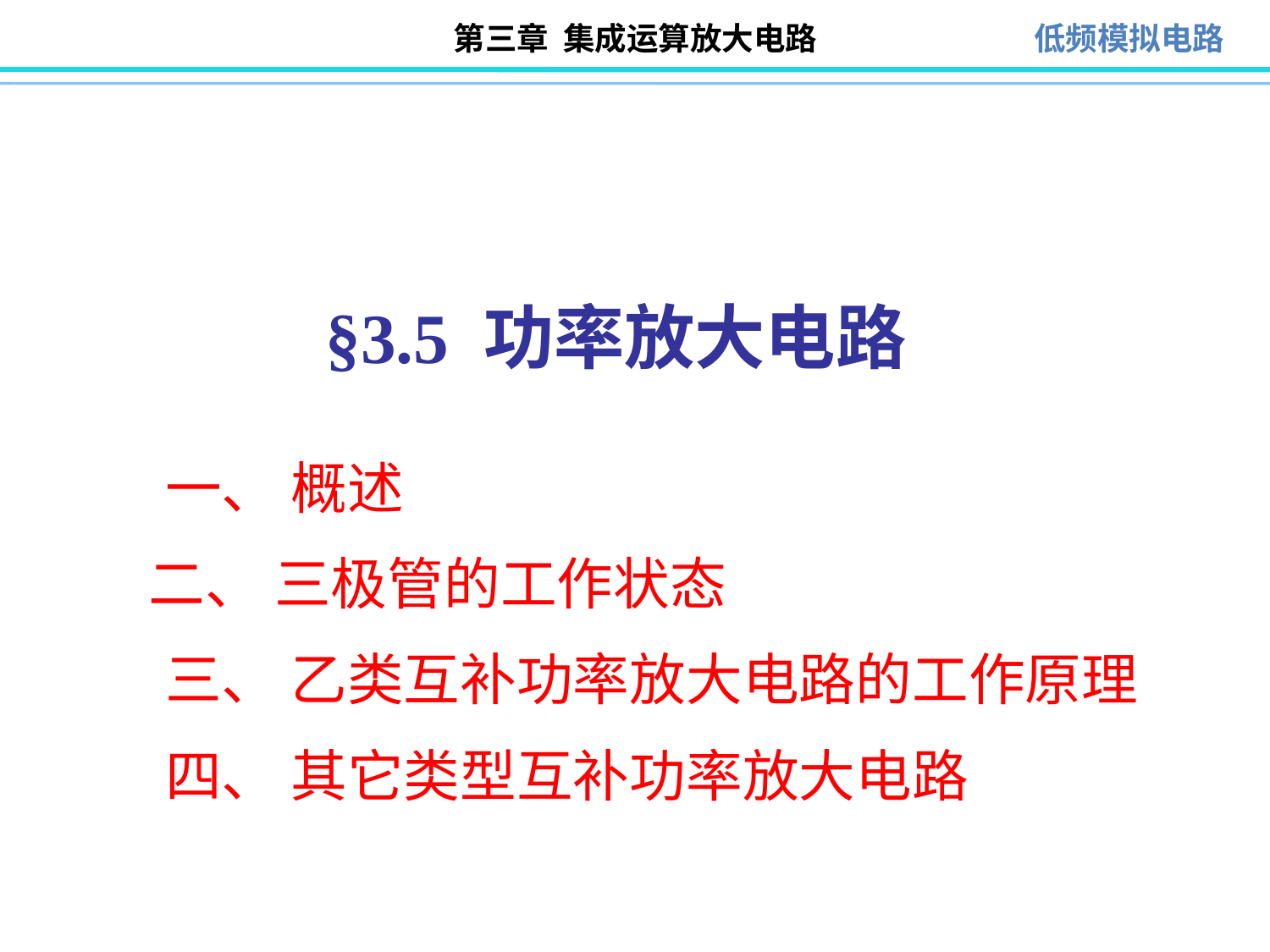

# §3.5 功率放大电路
一、 概述
二、 三极管的工作状态
三、 乙类互补功率放大电路的工作原理
四、 其它类型互补功率放大电路
67